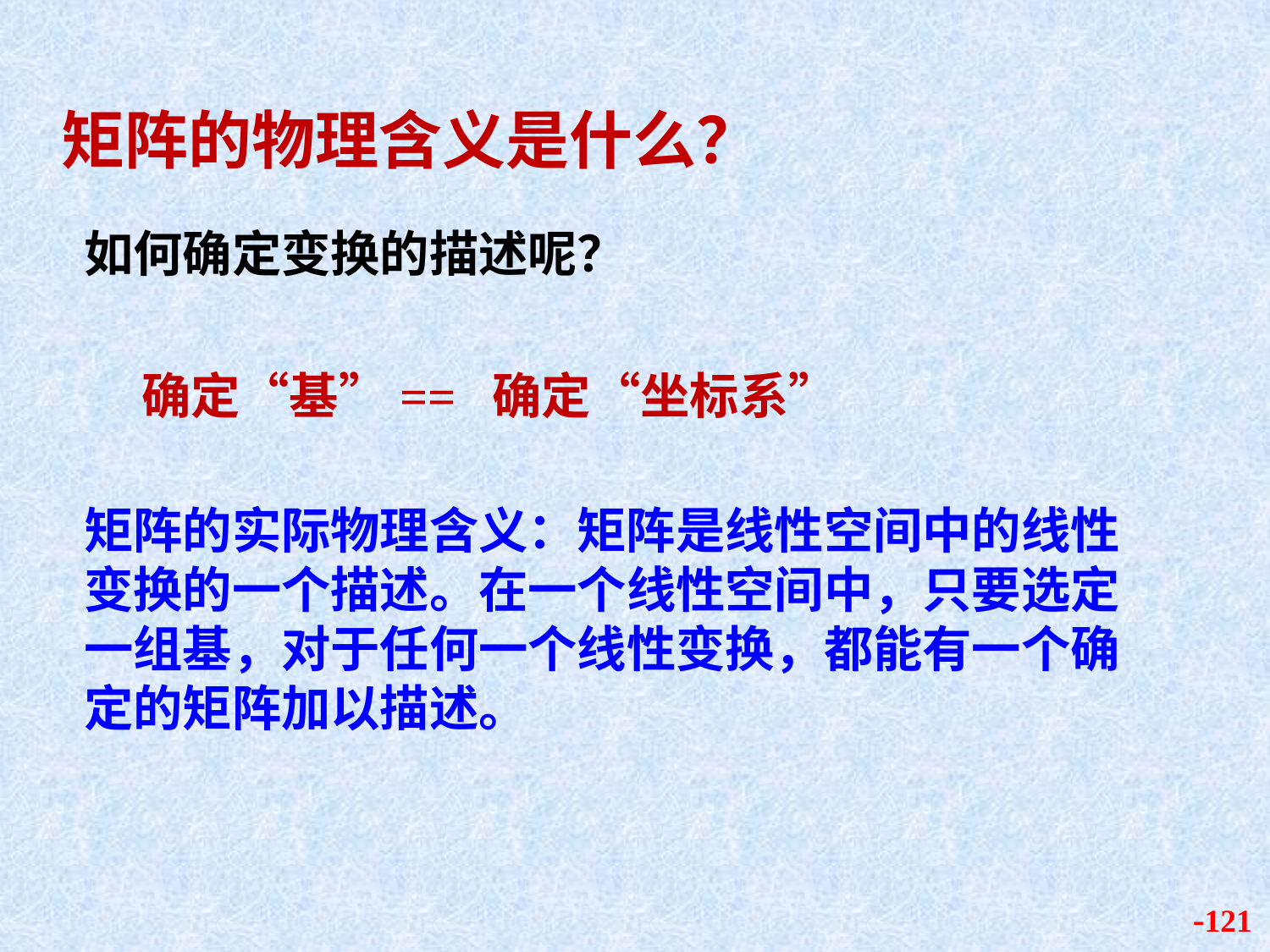

矩阵的物理含义是什么？
如何确定变换的描述呢？
确定“基”==  确定“坐标系”
矩阵的实际物理含义：矩阵是线性空间中的线性变换的一个描述。在一个线性空间中，只要选定一组基，对于任何一个线性变换，都能有一个确定的矩阵加以描述。
-121-